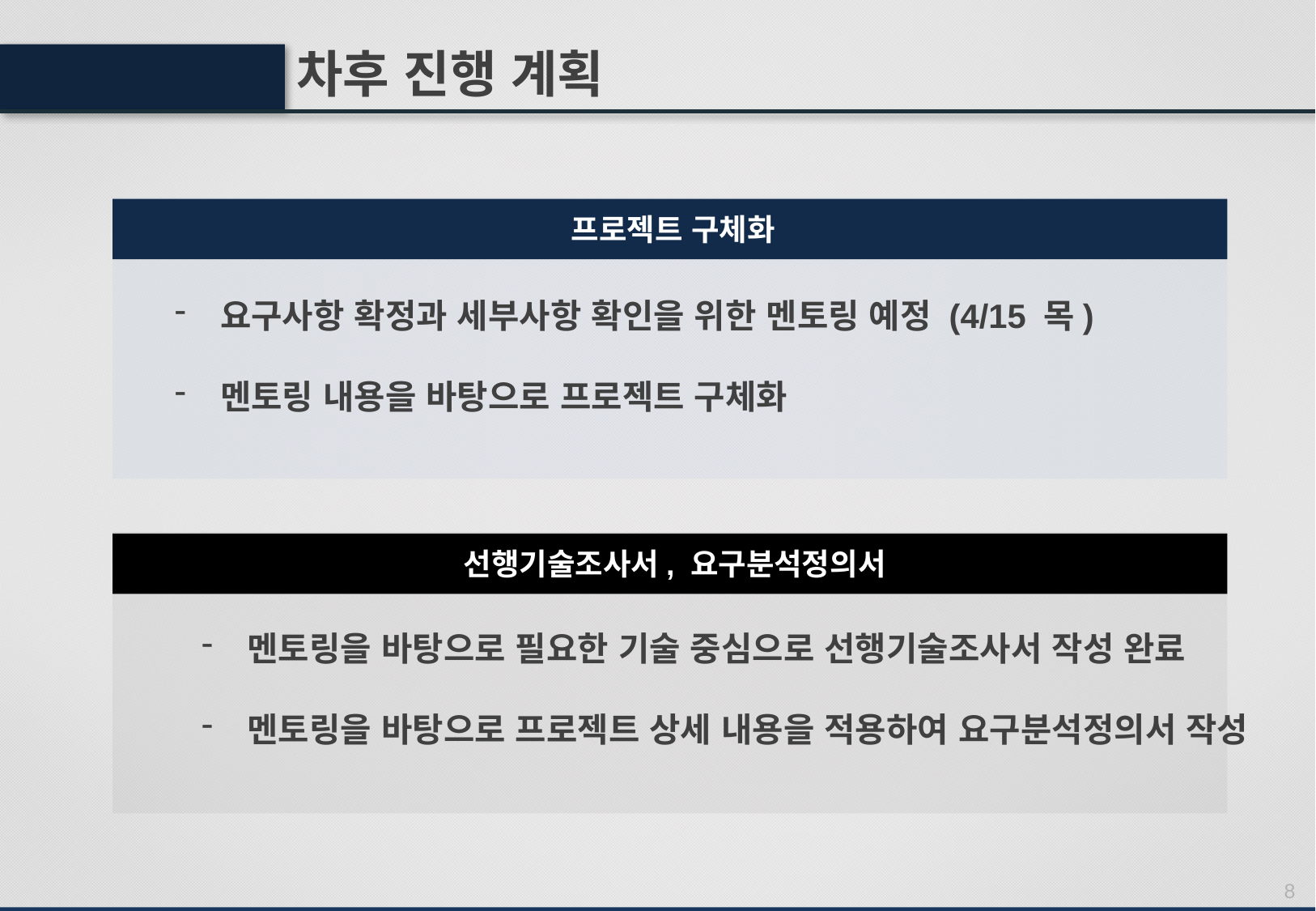

차후 진행 계획

프로젝트 구체화
요구사항 확정과 세부사항 확인을 위한 멘토링 예정 (4/15 목)

멘토링 내용을 바탕으로 프로젝트 구체화

선행기술조사서, 요구분석정의서
멘토링을 바탕으로 필요한 기술 중심으로 선행기술조사서 작성 완료

멘토링을 바탕으로 프로젝트 상세 내용을 적용하여 요구분석정의서 작성
8